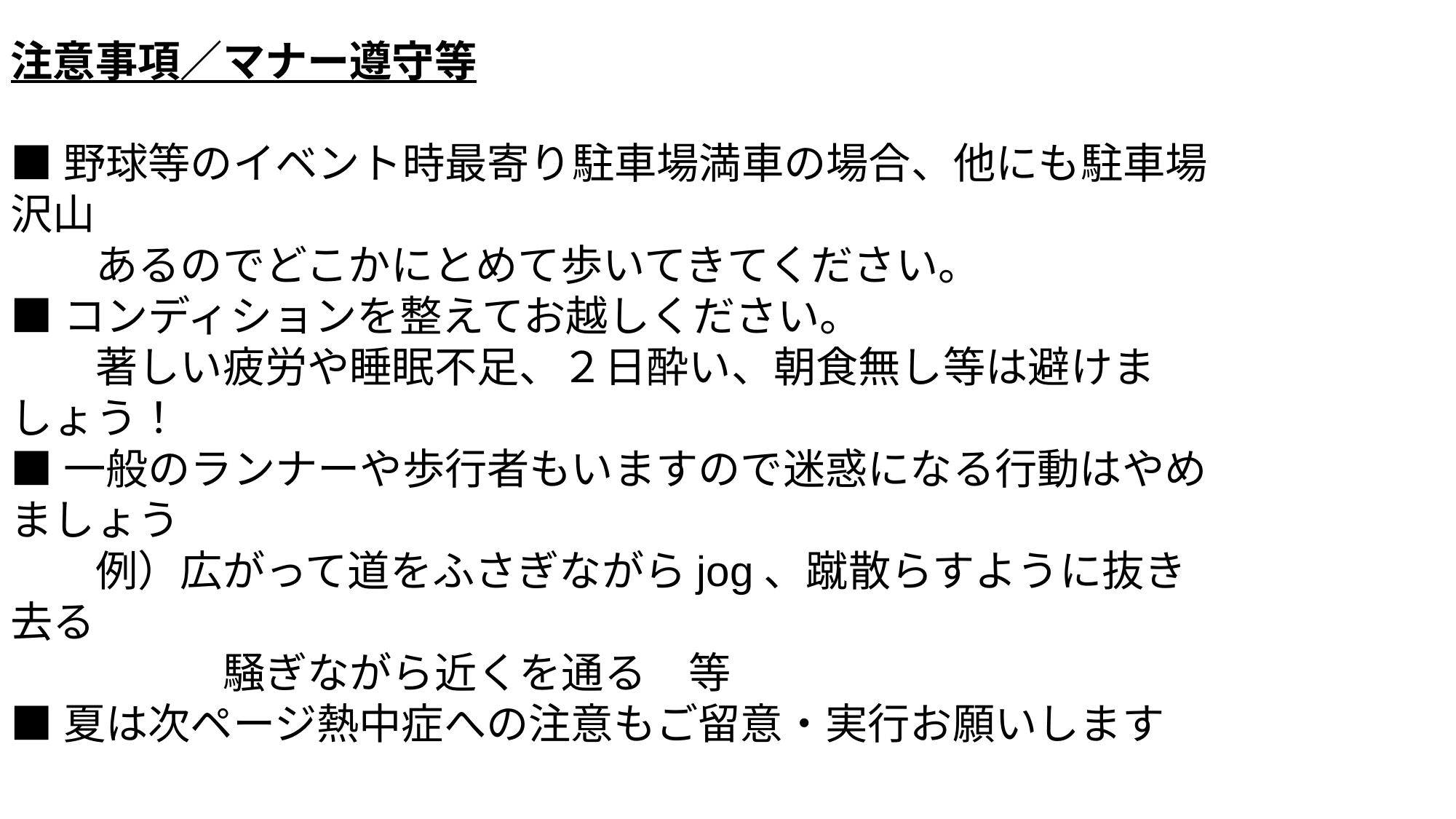

注意事項／マナー遵守等

■野球等のイベント時最寄り駐車場満車の場合、他にも駐車場沢山
　　あるのでどこかにとめて歩いてきてください。
■コンディションを整えてお越しください。
　　著しい疲労や睡眠不足、２日酔い、朝食無し等は避けましょう！
■一般のランナーや歩行者もいますので迷惑になる行動はやめましょう
　　例）広がって道をふさぎながらjog、蹴散らすように抜き去る
　　　　　騒ぎながら近くを通る　等
■夏は次ページ熱中症への注意もご留意・実行お願いします